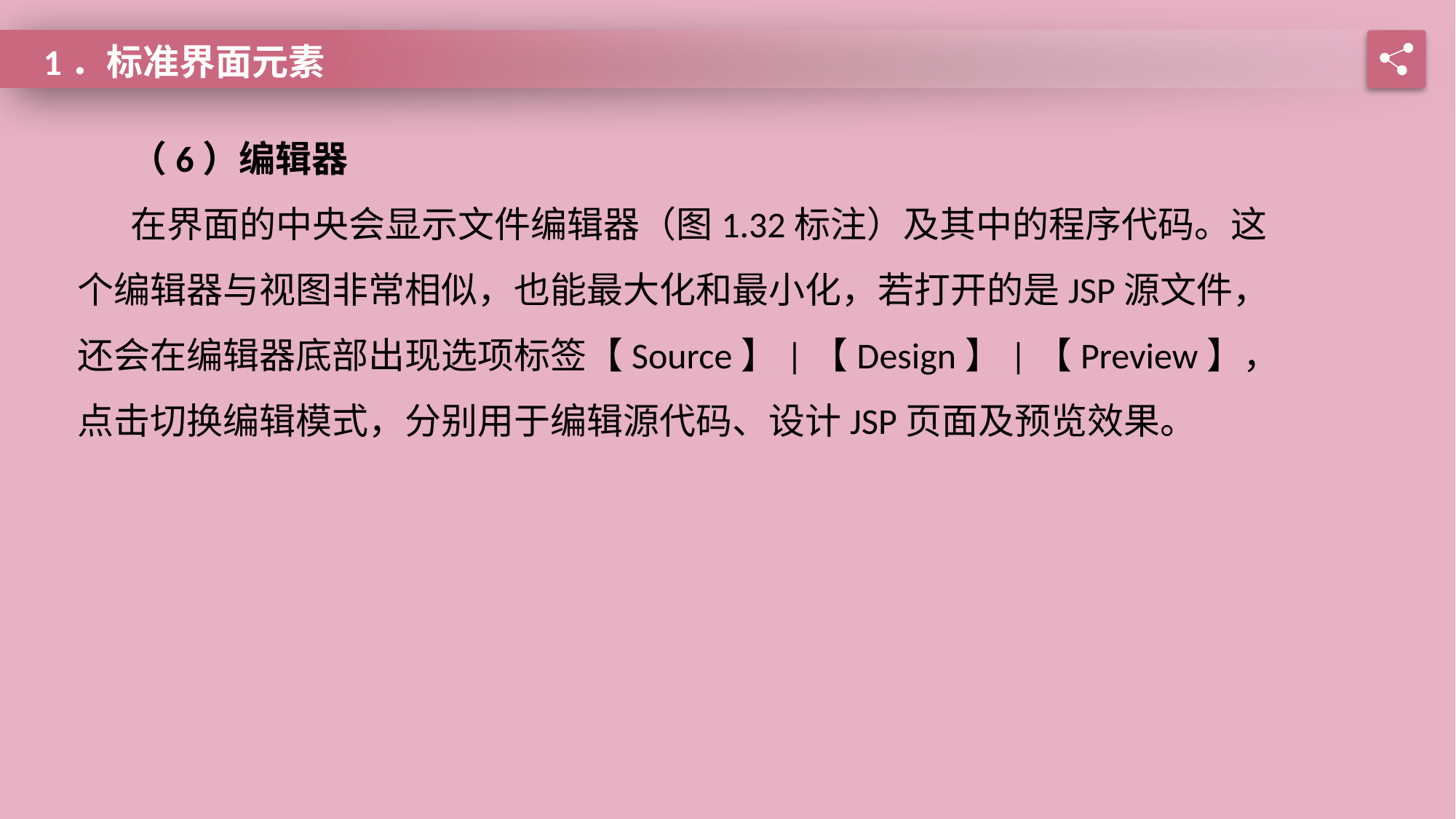

1．标准界面元素
（6）编辑器
在界面的中央会显示文件编辑器（图1.32标注）及其中的程序代码。这个编辑器与视图非常相似，也能最大化和最小化，若打开的是JSP源文件，还会在编辑器底部出现选项标签【Source】|【Design】|【Preview】，点击切换编辑模式，分别用于编辑源代码、设计JSP页面及预览效果。